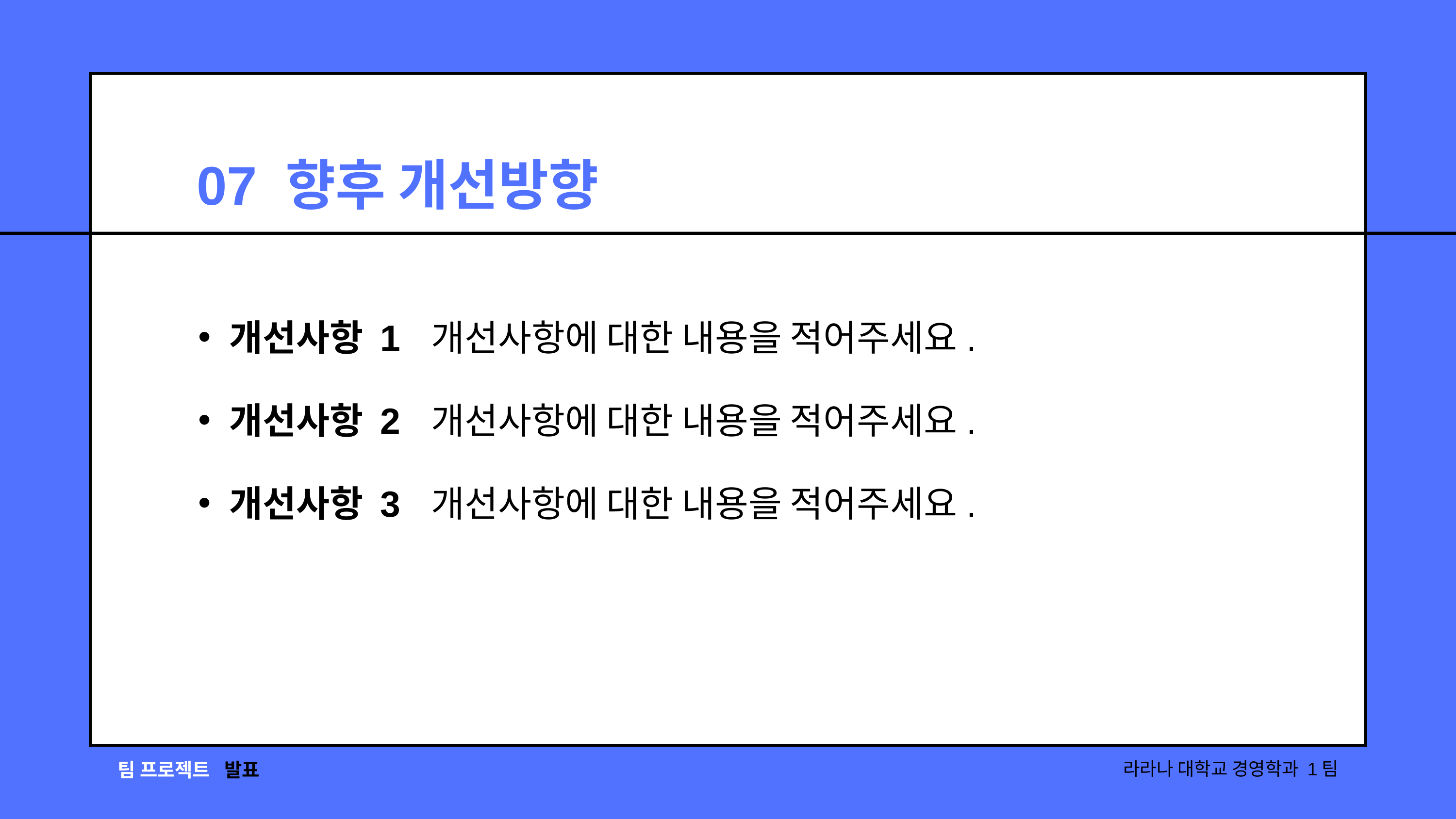

07 향후 개선방향

개선사항 1
개선사항 2
개선사항 3
개선사항에 대한 내용을 적어주세요.
개선사항에 대한 내용을 적어주세요.
개선사항에 대한 내용을 적어주세요.
팀 프로젝트
발표
라라나 대학교 경영학과 1팀